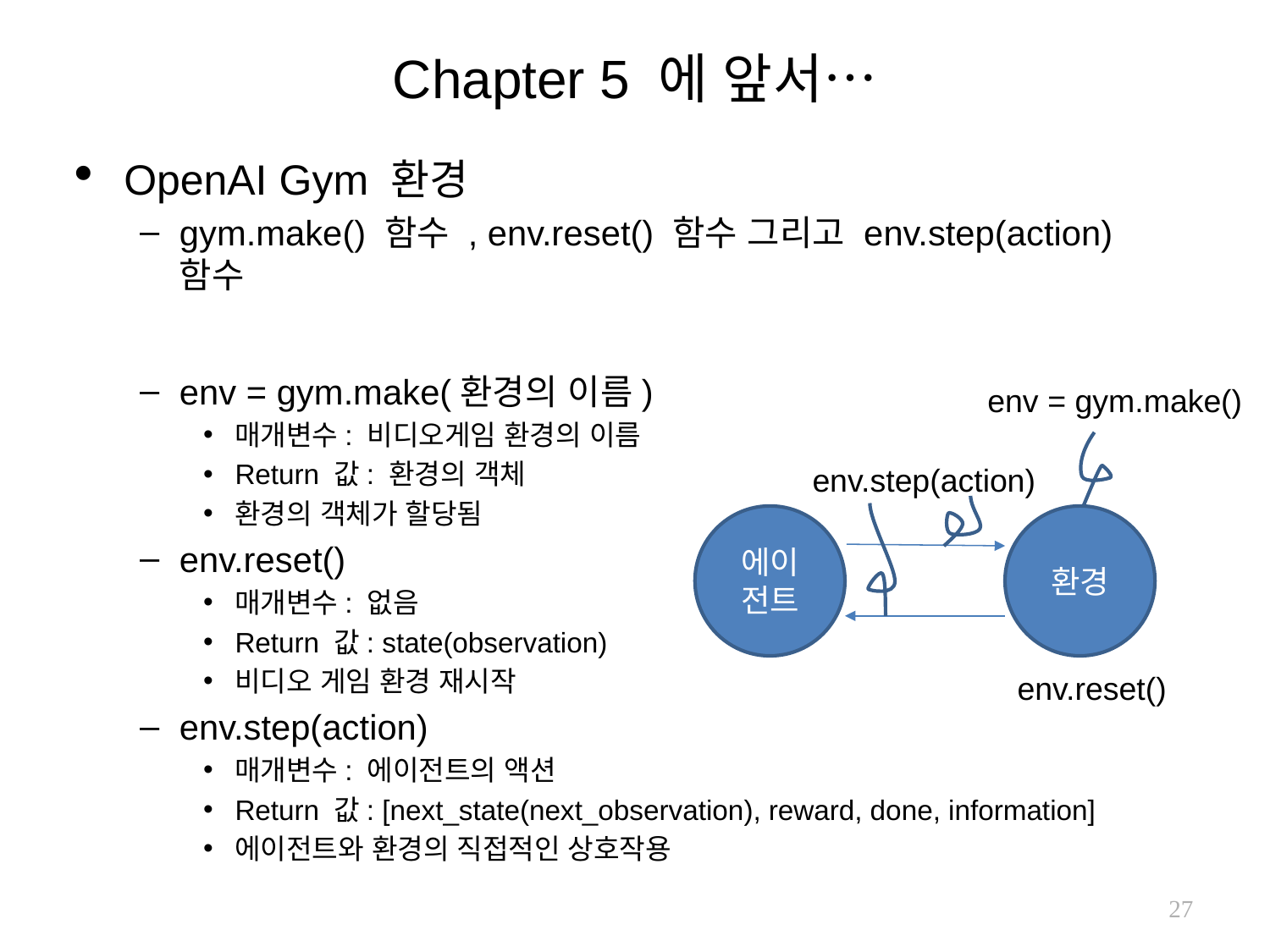

# Chapter 5 에 앞서…
OpenAI Gym 환경
gym.make() 함수 , env.reset() 함수 그리고 env.step(action) 함수

env = gym.make(환경의 이름)
매개변수: 비디오게임 환경의 이름
Return 값: 환경의 객체
환경의 객체가 할당됨
env.reset()
매개변수: 없음
Return 값: state(observation)
비디오 게임 환경 재시작
env.step(action)
매개변수: 에이전트의 액션
Return 값: [next_state(next_observation), reward, done, information]
에이전트와 환경의 직접적인 상호작용

env = gym.make()

env.step(action)

에이전트
환경
env.reset()
27